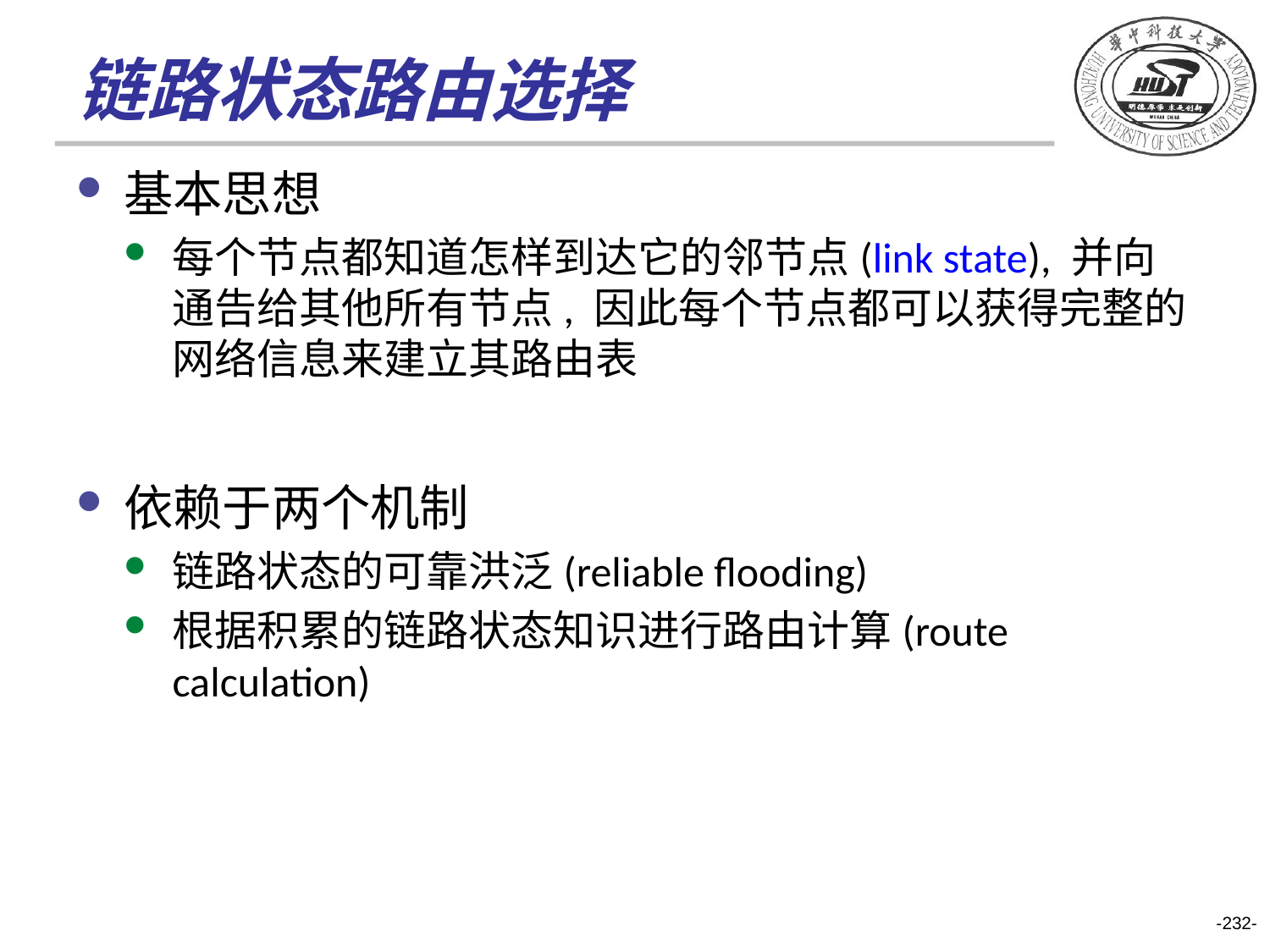

# 链路状态路由选择
基本思想
每个节点都知道怎样到达它的邻节点(link state), 并向通告给其他所有节点, 因此每个节点都可以获得完整的网络信息来建立其路由表

依赖于两个机制
链路状态的可靠洪泛(reliable flooding)
根据积累的链路状态知识进行路由计算(route calculation)

-232-